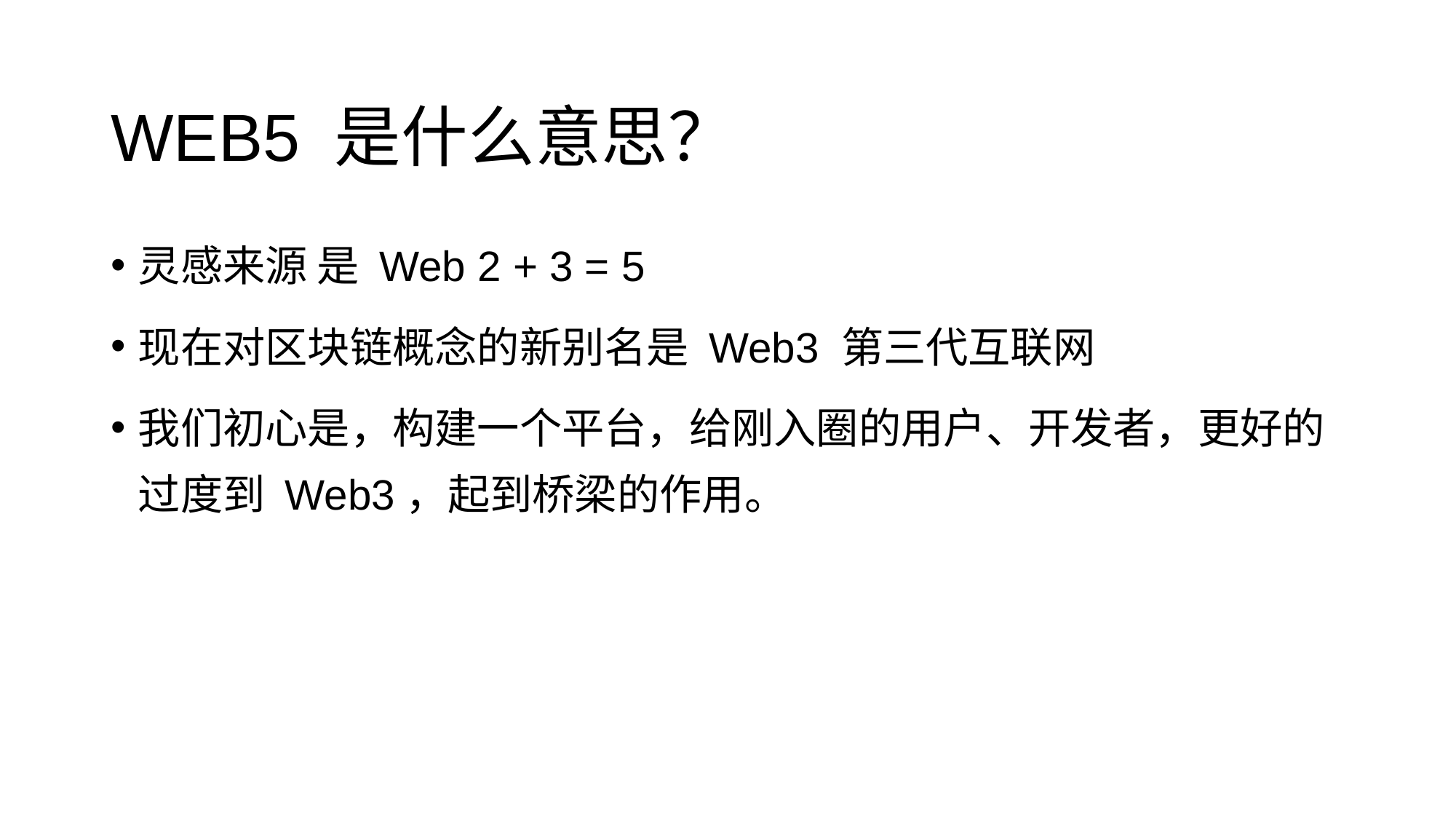

# WEB5 是什么意思？
灵感来源 是 Web 2 + 3 = 5
现在对区块链概念的新别名是 Web3 第三代互联网
我们初心是，构建一个平台，给刚入圈的用户、开发者，更好的过度到 Web3，起到桥梁的作用。